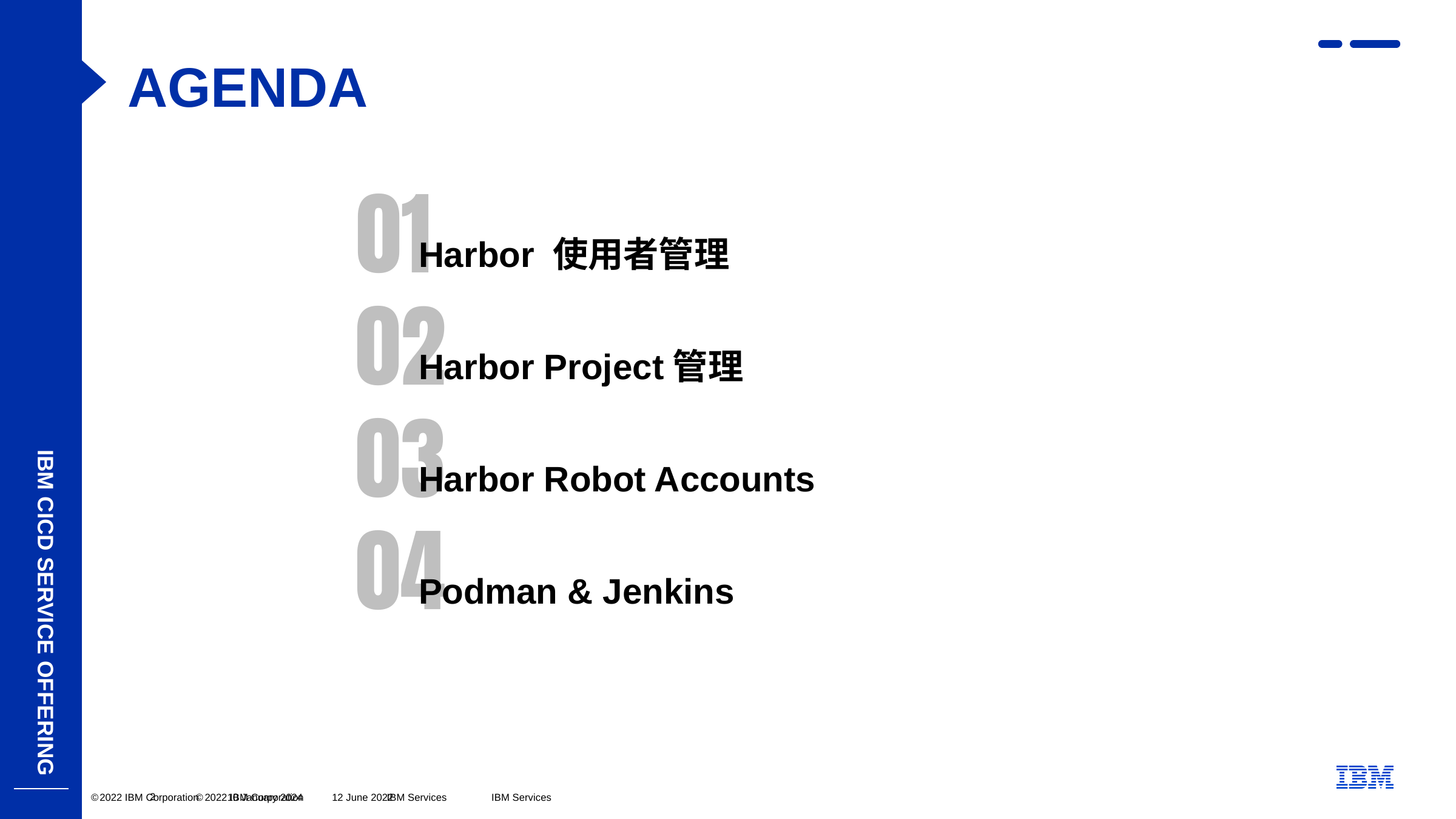

AGENDA
01
Harbor 使用者管理
02
Harbor Project管理
03
Harbor Robot Accounts
04
Podman & Jenkins